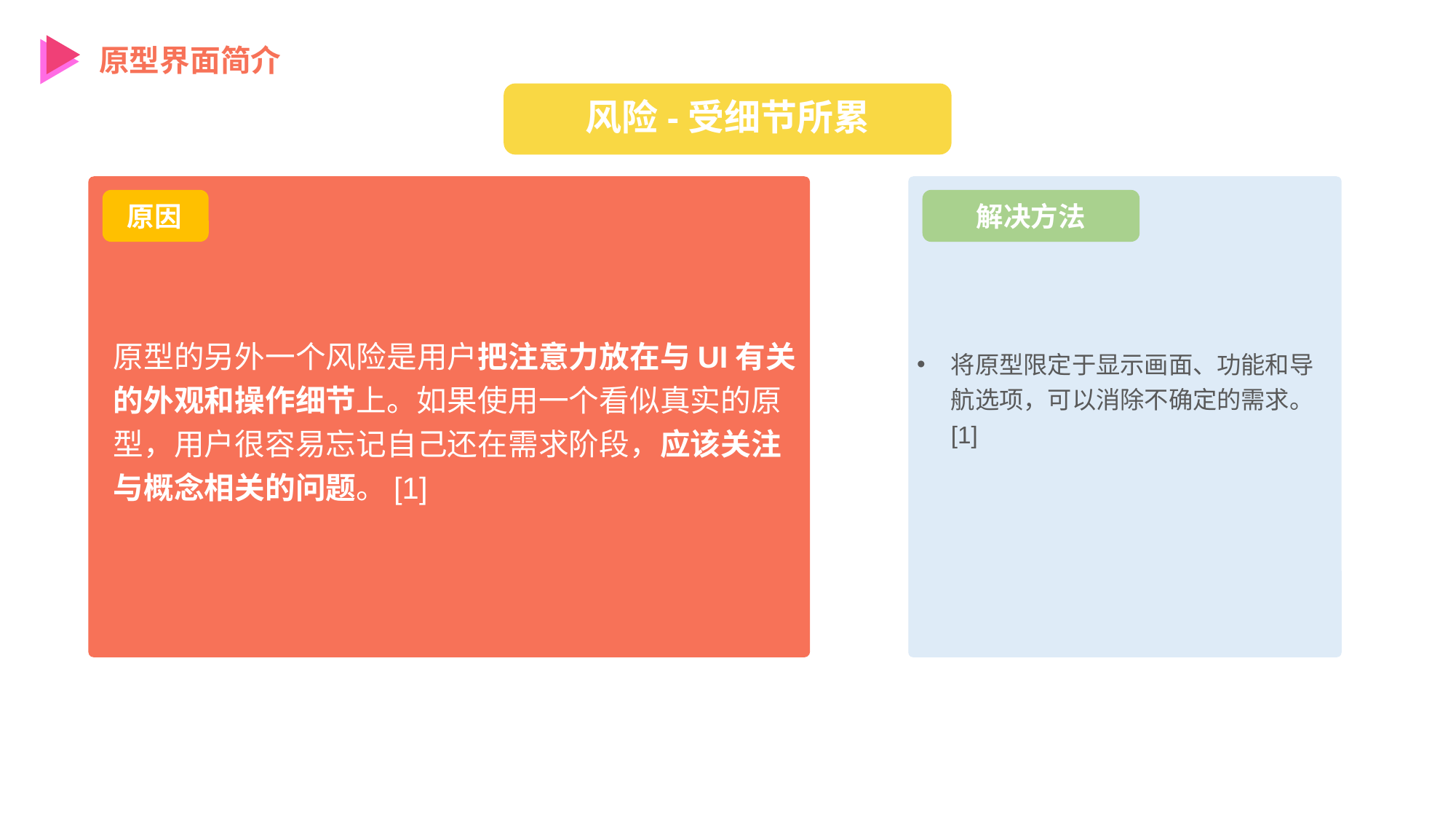

原型界面简介

风险-受细节所累

原因

解决方法
原型的另外一个风险是用户把注意力放在与UI有关的外观和操作细节上。如果使用一个看似真实的原型，用户很容易忘记自己还在需求阶段，应该关注与概念相关的问题。[1]

将原型限定于显示画面、功能和导航选项，可以消除不确定的需求。[1]